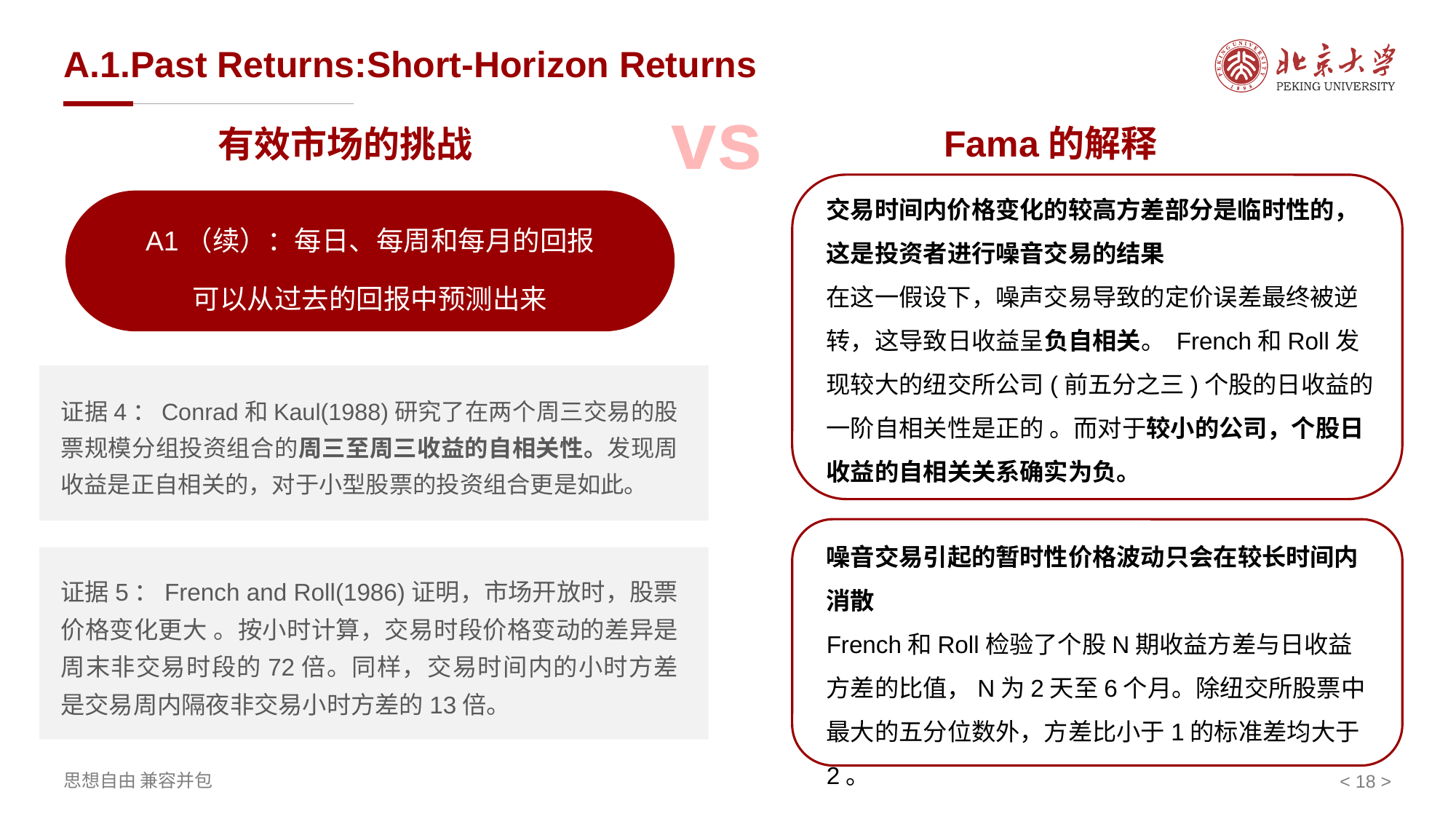

# A.1.Past Returns:Short-Horizon Returns
vs
Fama的解释
有效市场的挑战

交易时间内价格变化的较高方差部分是临时性的，这是投资者进行噪音交易的结果
在这一假设下，噪声交易导致的定价误差最终被逆转，这导致日收益呈负自相关。 French和Roll发现较大的纽交所公司(前五分之三)个股的日收益的一阶自相关性是正的 。而对于较小的公司，个股日收益的自相关关系确实为负。
A1（续）：每日、每周和每月的回报
可以从过去的回报中预测出来
证据4：Conrad和Kaul(1988)研究了在两个周三交易的股票规模分组投资组合的周三至周三收益的自相关性。发现周收益是正自相关的，对于小型股票的投资组合更是如此。

噪音交易引起的暂时性价格波动只会在较长时间内消散
French和Roll检验了个股N期收益方差与日收益方差的比值，N为2天至6个月。除纽交所股票中最大的五分位数外，方差比小于1的标准差均大于2。
证据5：French and Roll(1986)证明，市场开放时，股票价格变化更大 。按小时计算，交易时段价格变动的差异是周末非交易时段的72倍。同样，交易时间内的小时方差是交易周内隔夜非交易小时方差的13倍。
< 18 >